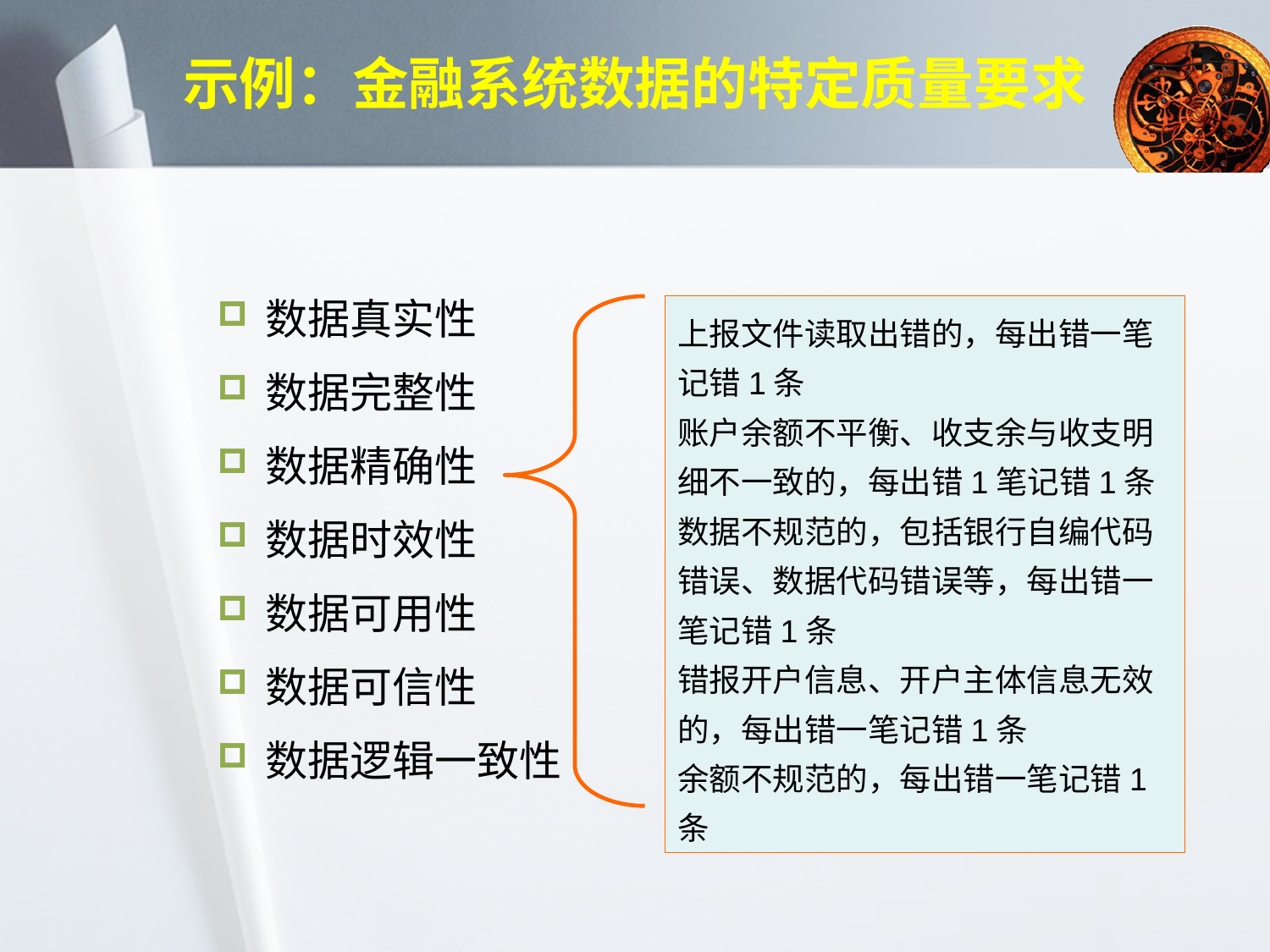

# 示例：金融系统数据的特定质量要求
数据真实性
数据完整性
数据精确性
数据时效性
数据可用性
数据可信性
数据逻辑一致性

上报文件读取出错的，每出错一笔记错1条
账户余额不平衡、收支余与收支明细不一致的，每出错1笔记错1条
数据不规范的，包括银行自编代码错误、数据代码错误等，每出错一笔记错1条
错报开户信息、开户主体信息无效的，每出错一笔记错1条
余额不规范的，每出错一笔记错1条